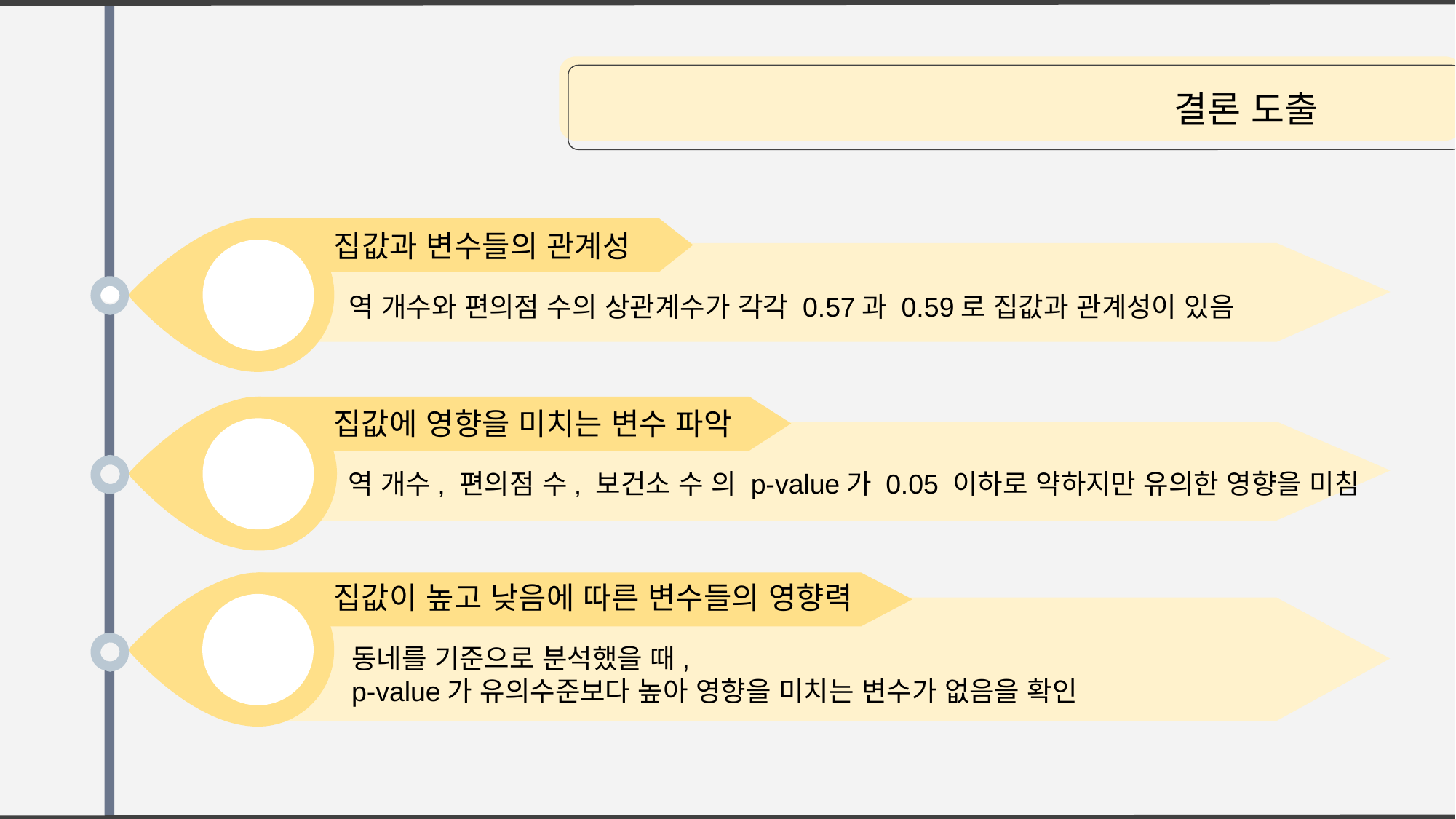

결론 도출
집값과 변수들의 관계성

역 개수와 편의점 수의 상관계수가 각각 0.57과 0.59로 집값과 관계성이 있음

집값에 영향을 미치는 변수 파악
역 개수, 편의점 수, 보건소 수 의 p-value가 0.05 이하로 약하지만 유의한 영향을 미침
집값이 높고 낮음에 따른 변수들의 영향력

동네를 기준으로 분석했을 때,
p-value가 유의수준보다 높아 영향을 미치는 변수가 없음을 확인